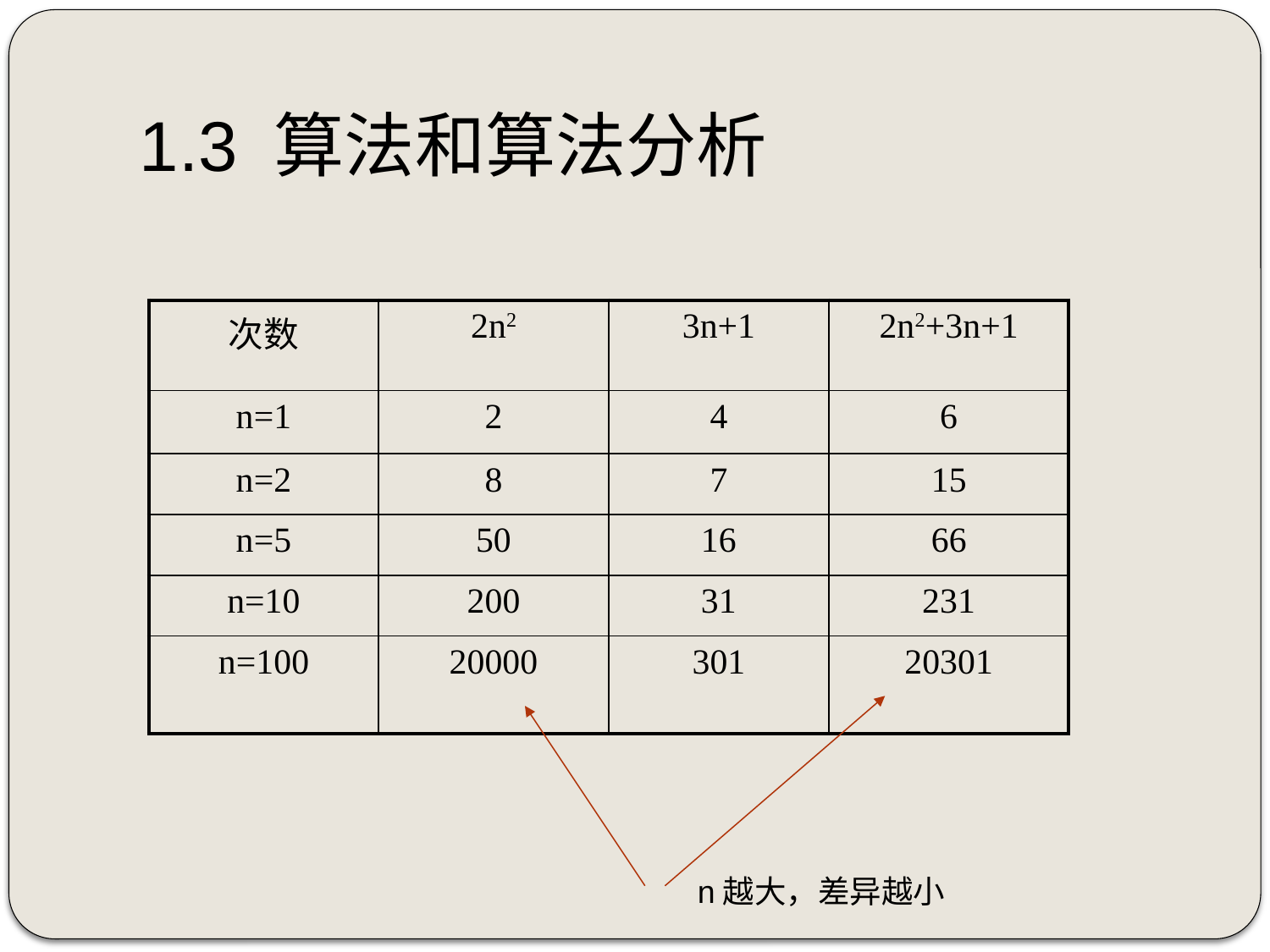

# 1.3 算法和算法分析
| 次数 | 2n2 | 3n+1 | 2n2+3n+1 |
| --- | --- | --- | --- |
| n=1 | 2 | 4 | 6 |
| n=2 | 8 | 7 | 15 |
| n=5 | 50 | 16 | 66 |
| n=10 | 200 | 31 | 231 |
| n=100 | 20000 | 301 | 20301 |
n越大，差异越小